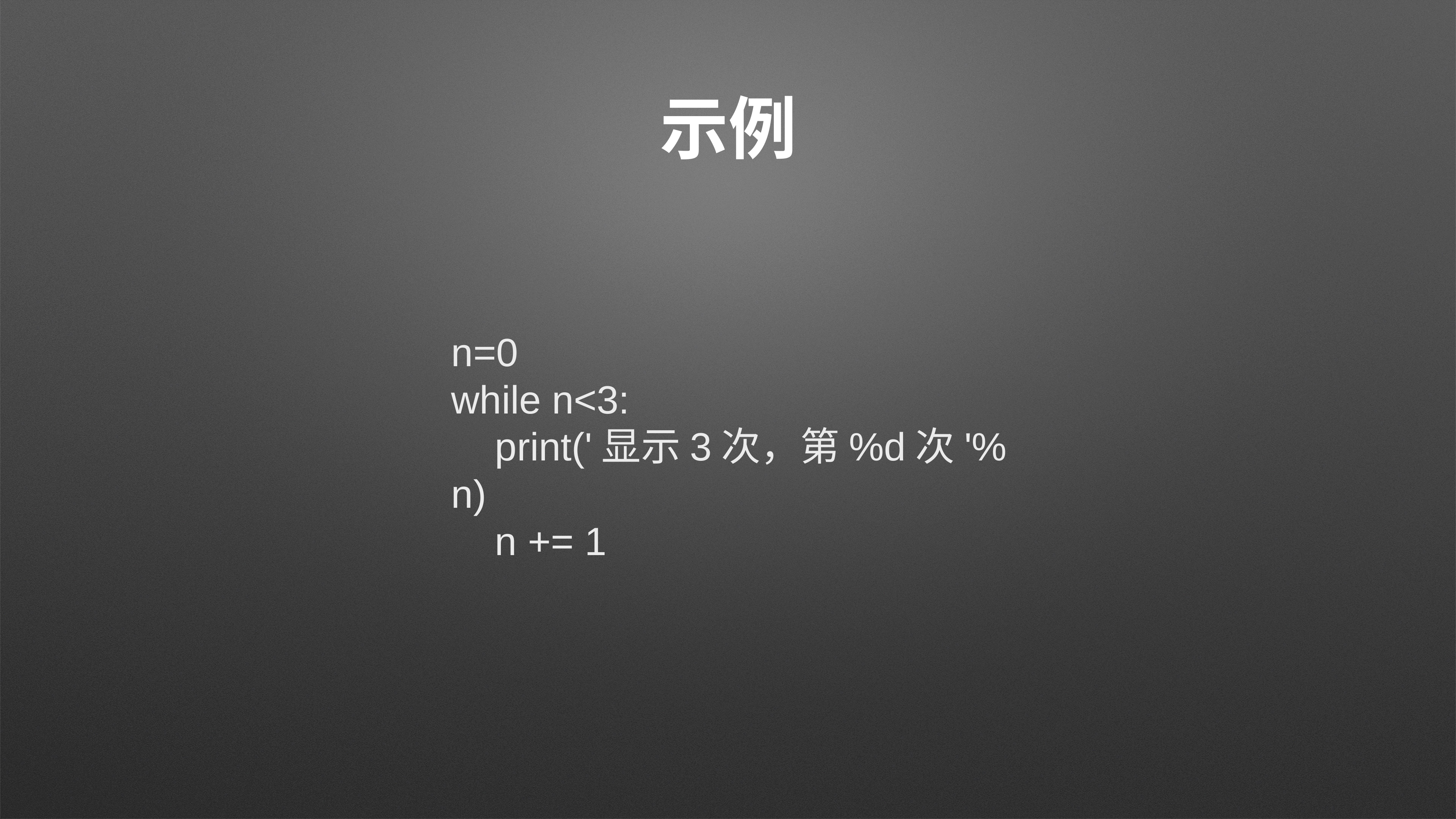

# 示例
n=0
while n<3:
    print('显示3次，第%d次'% n)
    n += 1